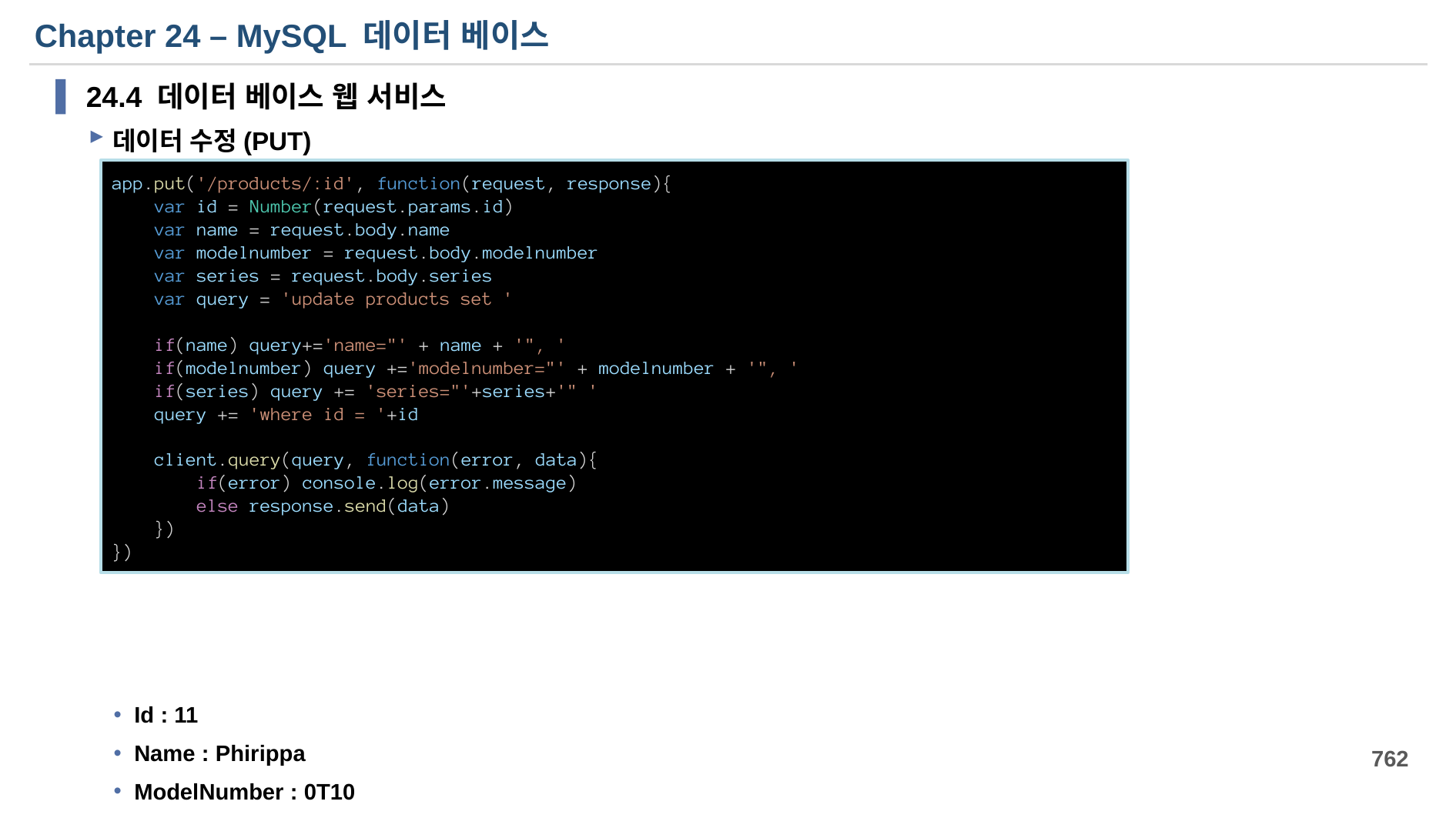

# Chapter 24 – MySQL 데이터 베이스
24.4 데이터 베이스 웹 서비스
데이터 수정(PUT)

Id : 11
Name : Phirippa
ModelNumber : 0T10
Series : C

app.put('/products/:id', function(request, response){
    var id = Number(request.params.id)
    var name = request.body.name
    var modelnumber = request.body.modelnumber
    var series = request.body.series
    var query = 'update products set '
    if(name) query+='name="' + name + '", '
    if(modelnumber) query +='modelnumber="' + modelnumber + '", '
    if(series) query += 'series="'+series+'" '
    query += 'where id = '+id
    client.query(query, function(error, data){
        if(error) console.log(error.message)
        else response.send(data)
    })
})
762